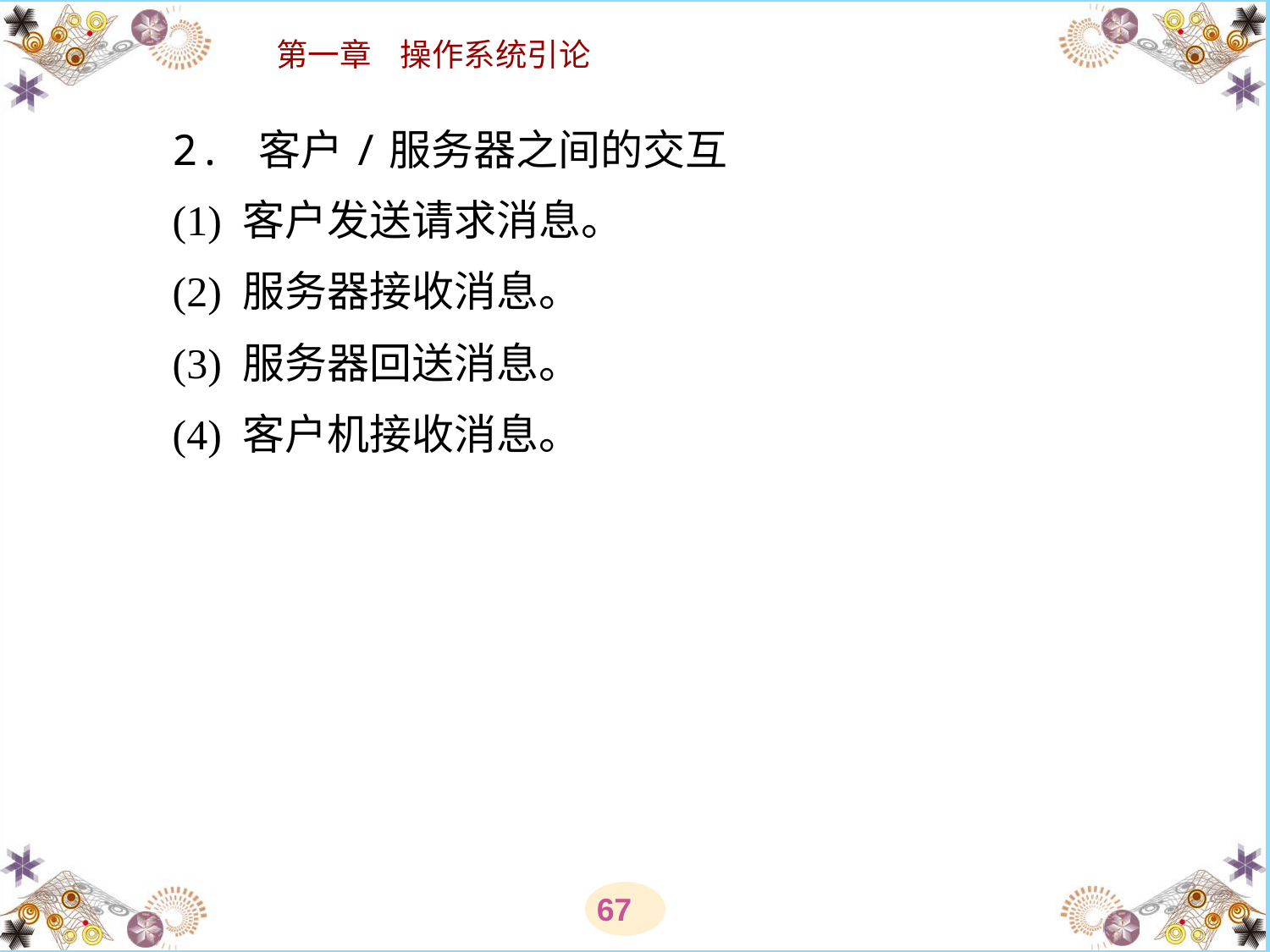

# 2. 客户/服务器之间的交互 　　(1) 客户发送请求消息。 　　(2) 服务器接收消息。 　　(3) 服务器回送消息。 　　(4) 客户机接收消息。